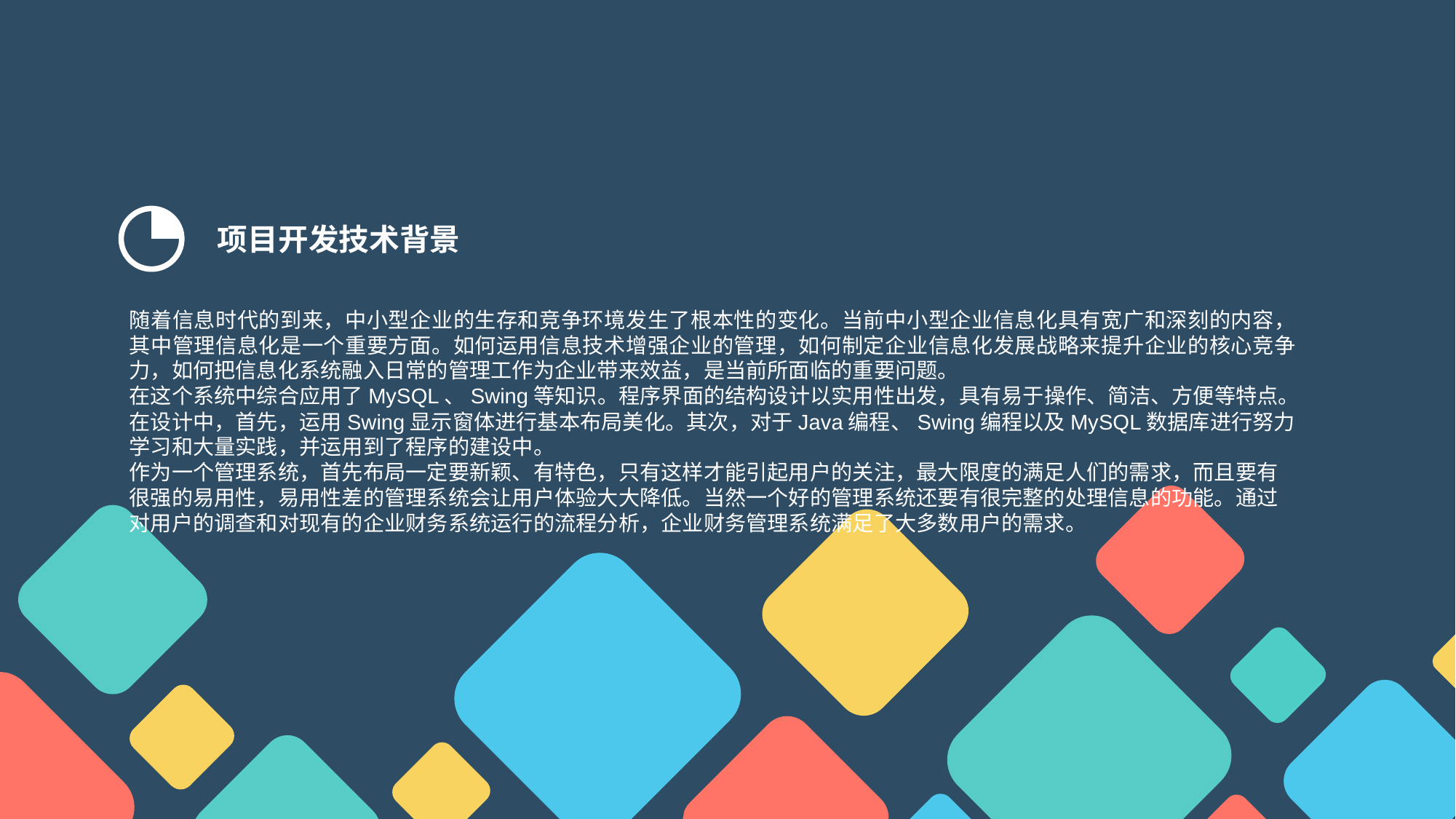

项目开发技术背景
随着信息时代的到来，中小型企业的生存和竞争环境发生了根本性的变化。当前中小型企业信息化具有宽广和深刻的内容，其中管理信息化是一个重要方面。如何运用信息技术增强企业的管理，如何制定企业信息化发展战略来提升企业的核心竞争力，如何把信息化系统融入日常的管理工作为企业带来效益，是当前所面临的重要问题。
在这个系统中综合应用了MySQL、Swing等知识。程序界面的结构设计以实用性出发，具有易于操作、简洁、方便等特点。在设计中，首先，运用Swing显示窗体进行基本布局美化。其次，对于Java编程、Swing编程以及MySQL数据库进行努力学习和大量实践，并运用到了程序的建设中。
作为一个管理系统，首先布局一定要新颖、有特色，只有这样才能引起用户的关注，最大限度的满足人们的需求，而且要有很强的易用性，易用性差的管理系统会让用户体验大大降低。当然一个好的管理系统还要有很完整的处理信息的功能。通过对用户的调查和对现有的企业财务系统运行的流程分析，企业财务管理系统满足了大多数用户的需求。